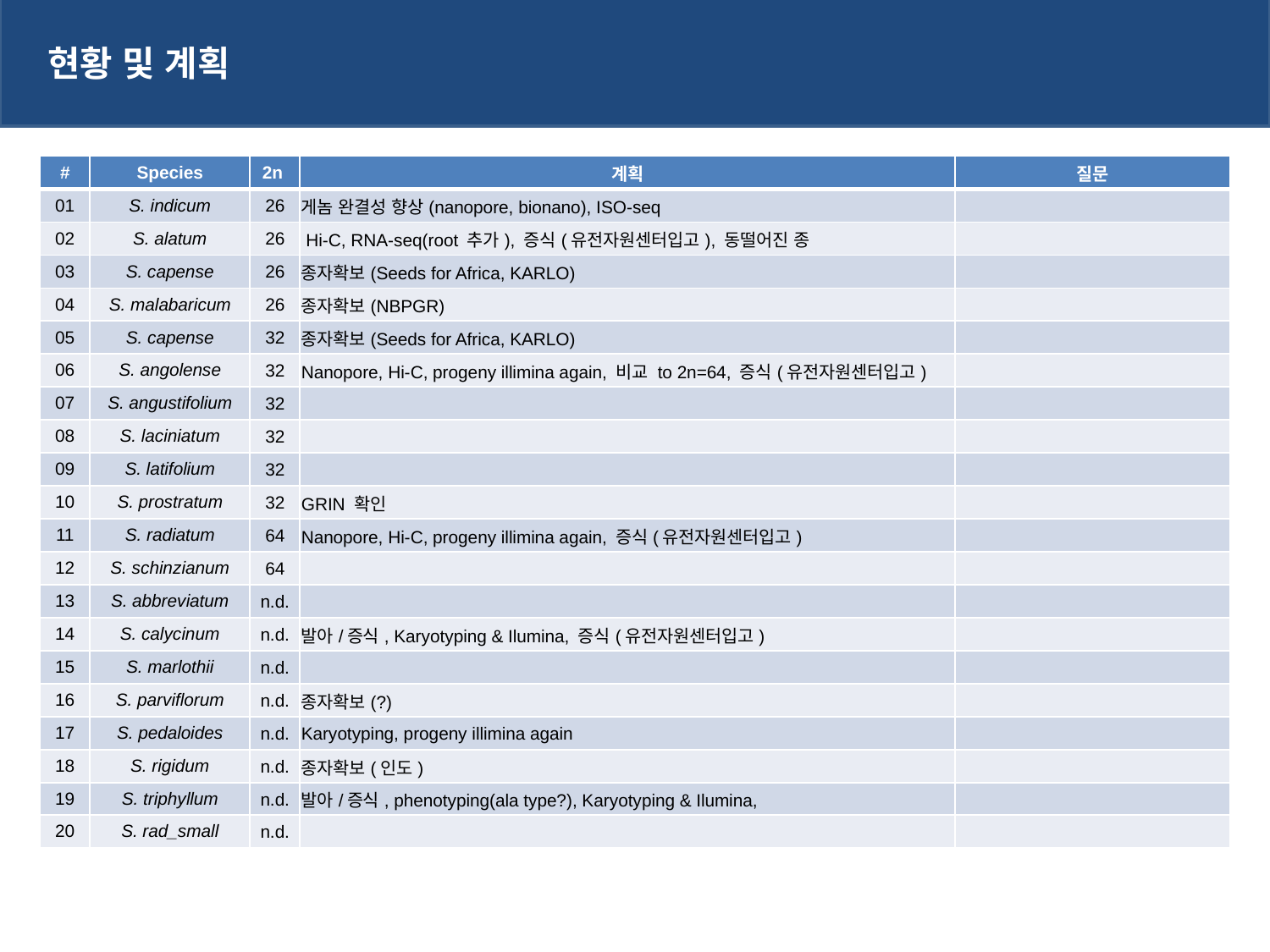

현황 및 계획
| # | Species | 2n | 계획 | 질문 |
| --- | --- | --- | --- | --- |
| 01 | S. indicum | 26 | 게놈 완결성 향상(nanopore, bionano), ISO-seq |  |
| 02 | S. alatum | 26 | Hi-C, RNA-seq(root 추가), 증식(유전자원센터입고), 동떨어진 종 |  |
| 03 | S. capense | 26 | 종자확보(Seeds for Africa, KARLO) |  |
| 04 | S. malabaricum | 26 | 종자확보(NBPGR) |  |
| 05 | S. capense | 32 | 종자확보(Seeds for Africa, KARLO) |  |
| 06 | S. angolense | 32 | Nanopore, Hi-C, progeny illimina again, 비교 to 2n=64, 증식(유전자원센터입고) |  |
| 07 | S. angustifolium | 32 |  |  |
| 08 | S. laciniatum | 32 |  |  |
| 09 | S. latifolium | 32 |  |  |
| 10 | S. prostratum | 32 | GRIN 확인 |  |
| 11 | S. radiatum | 64 | Nanopore, Hi-C, progeny illimina again, 증식(유전자원센터입고) |  |
| 12 | S. schinzianum | 64 |  |  |
| 13 | S. abbreviatum | n.d. |  |  |
| 14 | S. calycinum | n.d. | 발아/증식, Karyotyping & Ilumina, 증식(유전자원센터입고) |  |
| 15 | S. marlothii | n.d. |  |  |
| 16 | S. parviflorum | n.d. | 종자확보(?) |  |
| 17 | S. pedaloides | n.d. | Karyotyping, progeny illimina again |  |
| 18 | S. rigidum | n.d. | 종자확보(인도) |  |
| 19 | S. triphyllum | n.d. | 발아/증식, phenotyping(ala type?), Karyotyping & Ilumina, |  |
| 20 | S. rad\_small | n.d. |  |  |